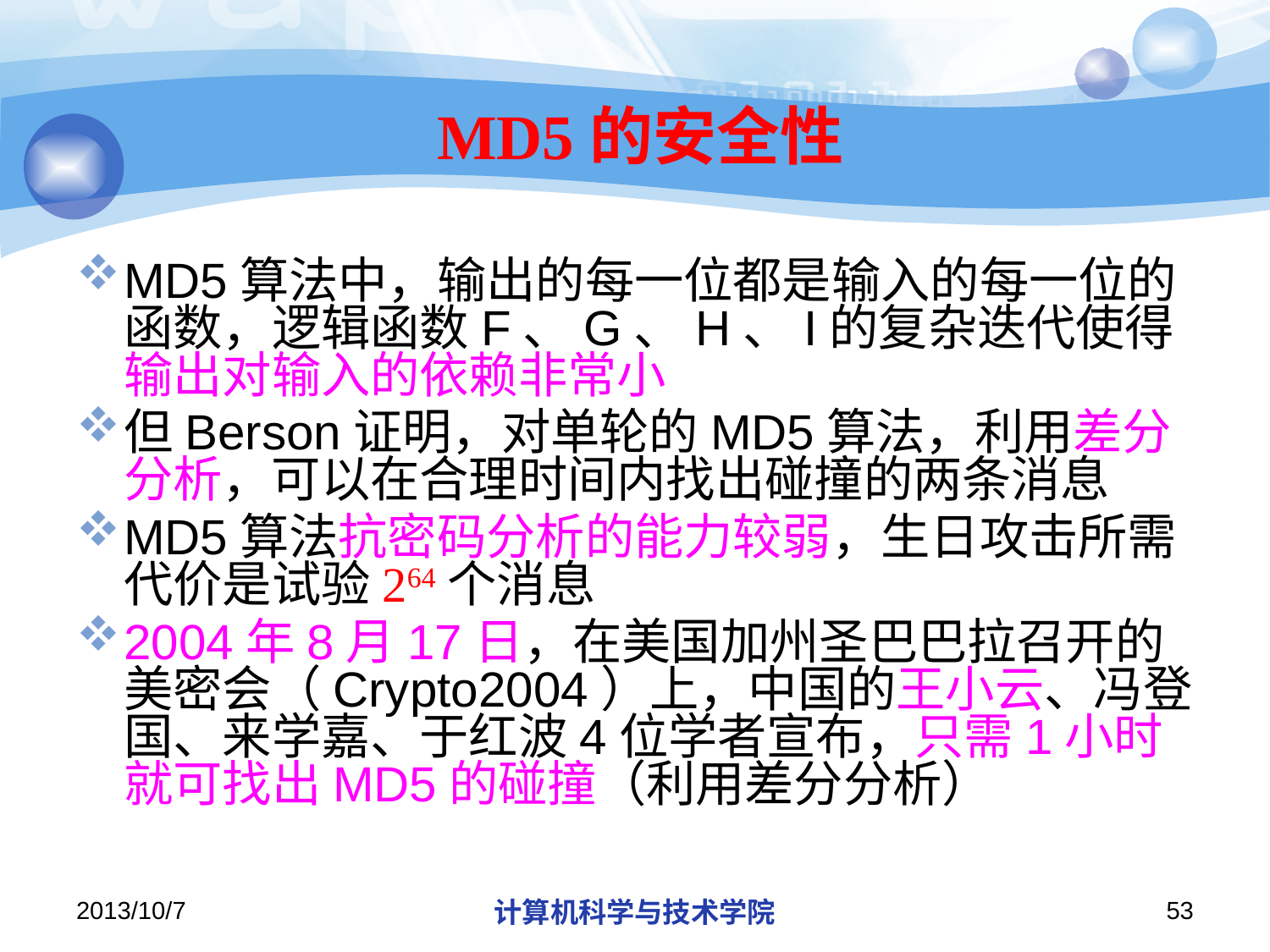

# MD5的安全性
MD5算法中，输出的每一位都是输入的每一位的函数，逻辑函数F、G、H、I的复杂迭代使得输出对输入的依赖非常小
但Berson证明，对单轮的MD5算法，利用差分分析，可以在合理时间内找出碰撞的两条消息
MD5算法抗密码分析的能力较弱，生日攻击所需代价是试验264个消息
2004年8月17日，在美国加州圣巴巴拉召开的美密会（Crypto2004）上，中国的王小云、冯登国、来学嘉、于红波4位学者宣布，只需1小时就可找出MD5的碰撞（利用差分分析）

2013/10/7
计算机科学与技术学院
53